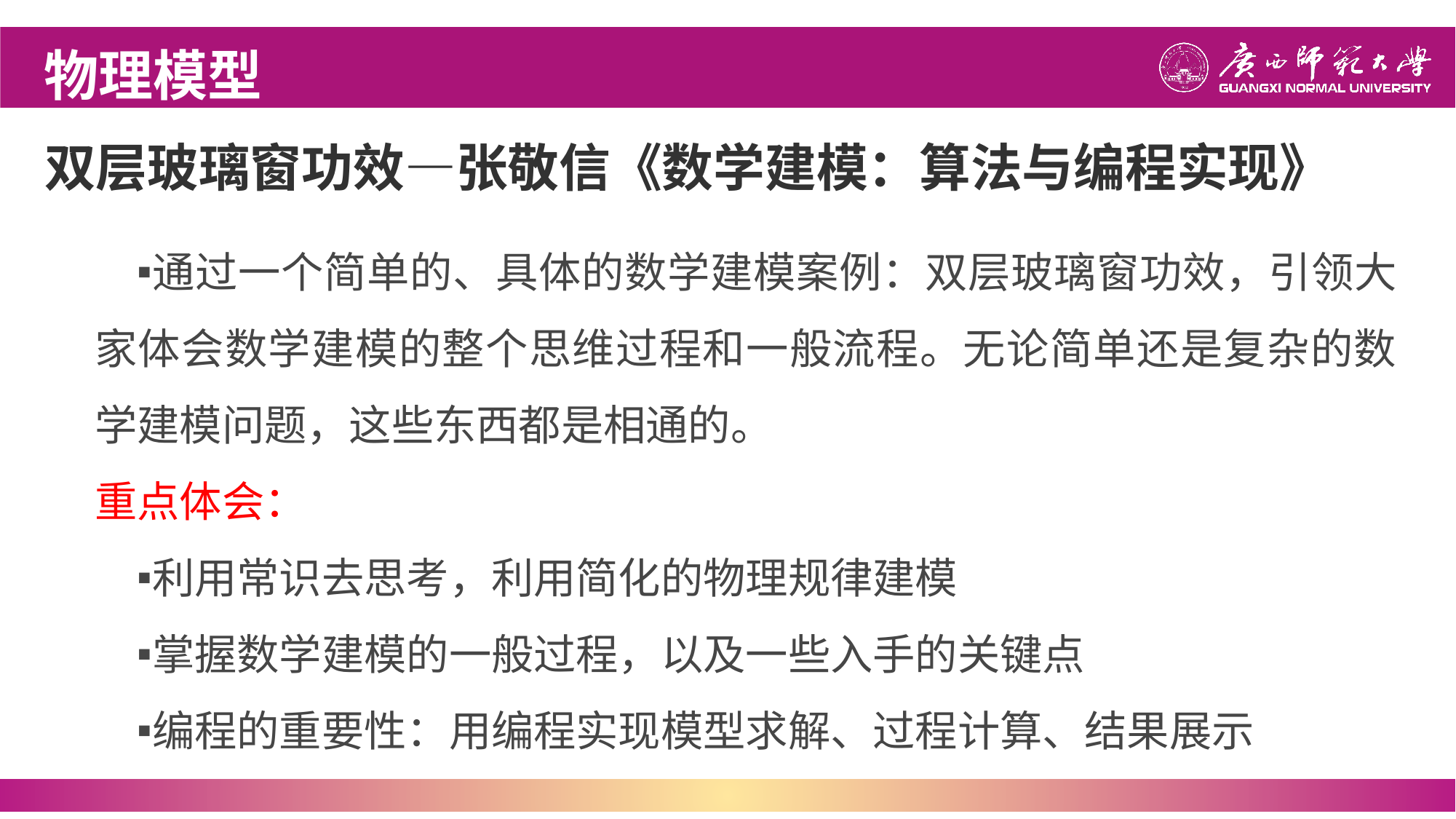

物理模型
# 双层玻璃窗功效—张敬信《数学建模：算法与编程实现》
通过一个简单的、具体的数学建模案例：双层玻璃窗功效，引领大家体会数学建模的整个思维过程和一般流程。无论简单还是复杂的数学建模问题，这些东西都是相通的。
重点体会：
利用常识去思考，利用简化的物理规律建模
掌握数学建模的一般过程，以及一些入手的关键点
编程的重要性：用编程实现模型求解、过程计算、结果展示